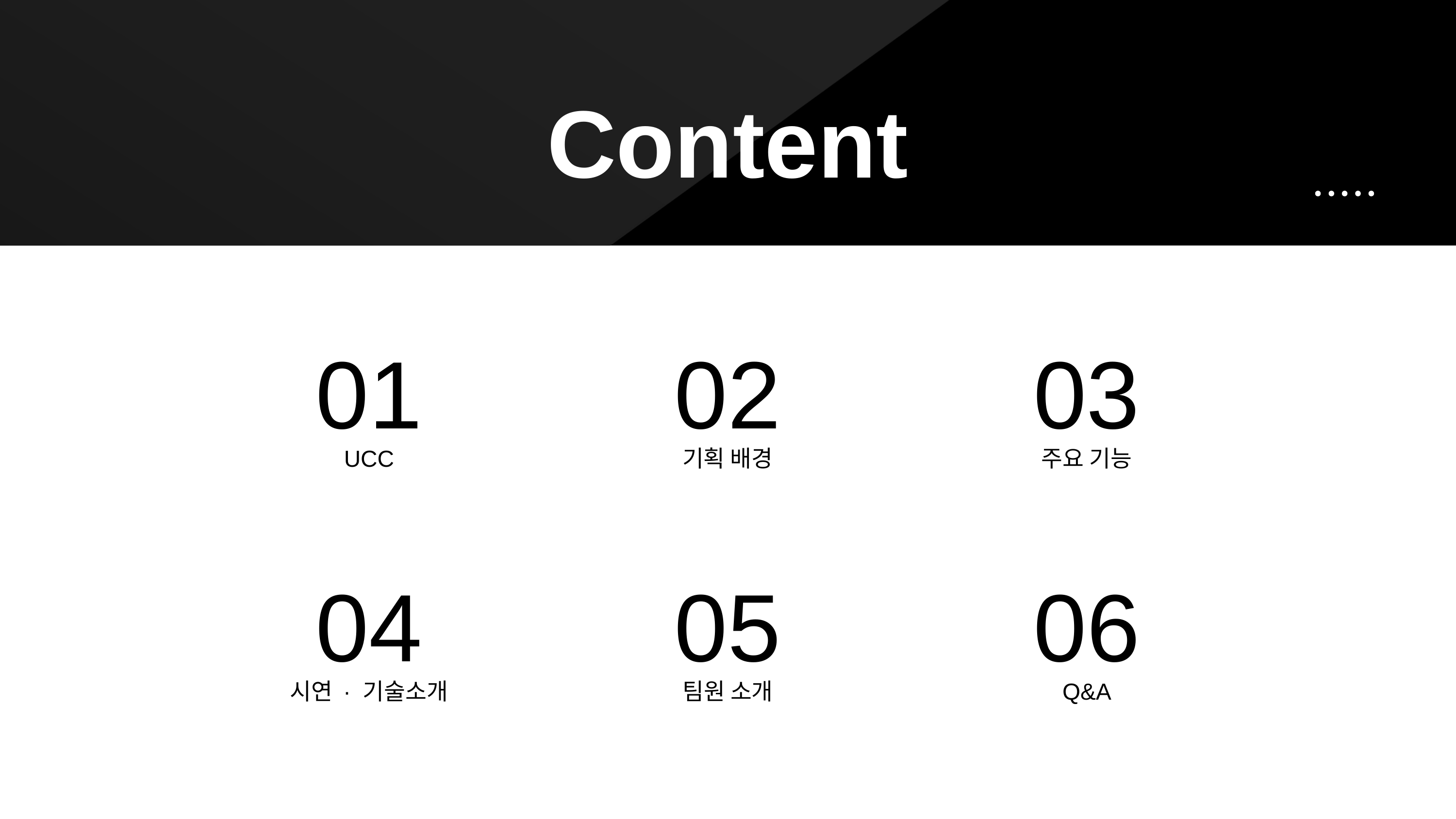

Content

01
02
03
UCC
기획 배경
주요 기능
04
05
06
시연 · 기술소개
팀원 소개
Q&A